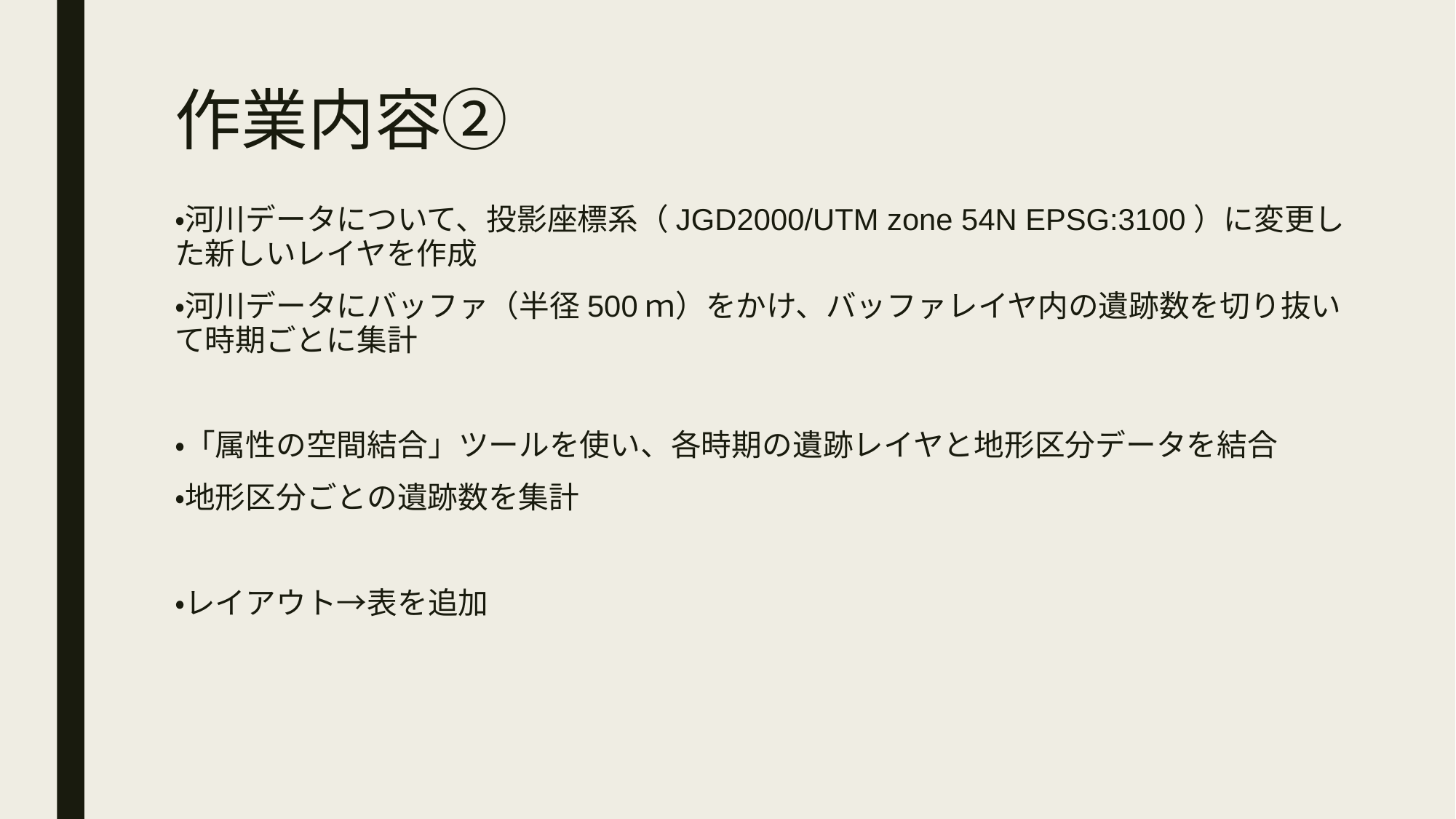

# 作業内容②
・河川データについて、投影座標系（JGD2000/UTM zone 54N EPSG:3100）に変更した新しいレイヤを作成
・河川データにバッファ（半径500ｍ）をかけ、バッファレイヤ内の遺跡数を切り抜いて時期ごとに集計

・「属性の空間結合」ツールを使い、各時期の遺跡レイヤと地形区分データを結合
・地形区分ごとの遺跡数を集計

・レイアウト→表を追加